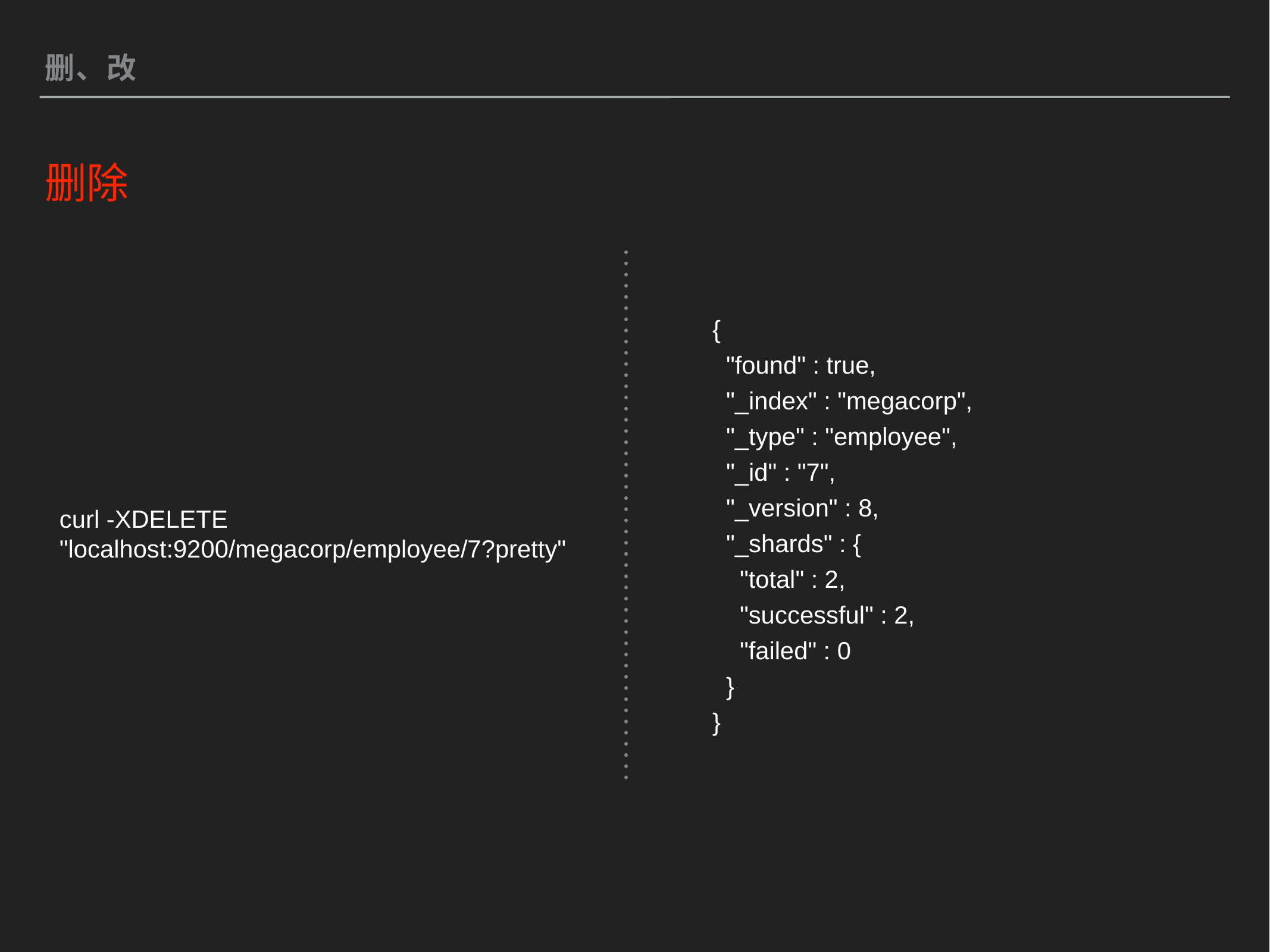

删、改
删除

{
  "found" : true,
  "_index" : "megacorp",
  "_type" : "employee",
  "_id" : "7",
  "_version" : 8,
  "_shards" : {
    "total" : 2,
    "successful" : 2,
    "failed" : 0
  }
}
curl -XDELETE "localhost:9200/megacorp/employee/7?pretty"